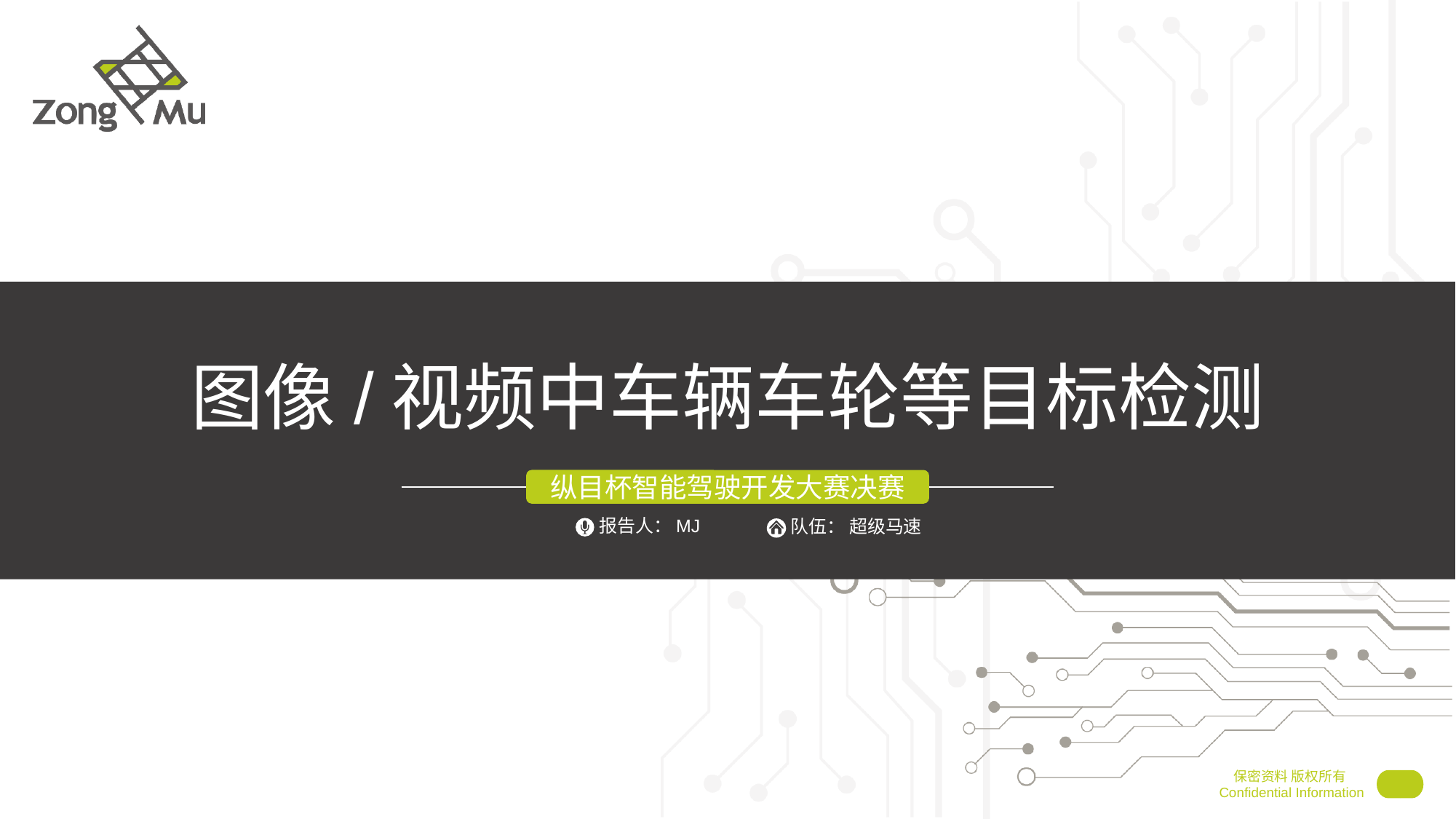

图像/视频中车辆车轮等目标检测
纵目杯智能驾驶开发大赛决赛
报告人：MJ
队伍： 超级马速

1